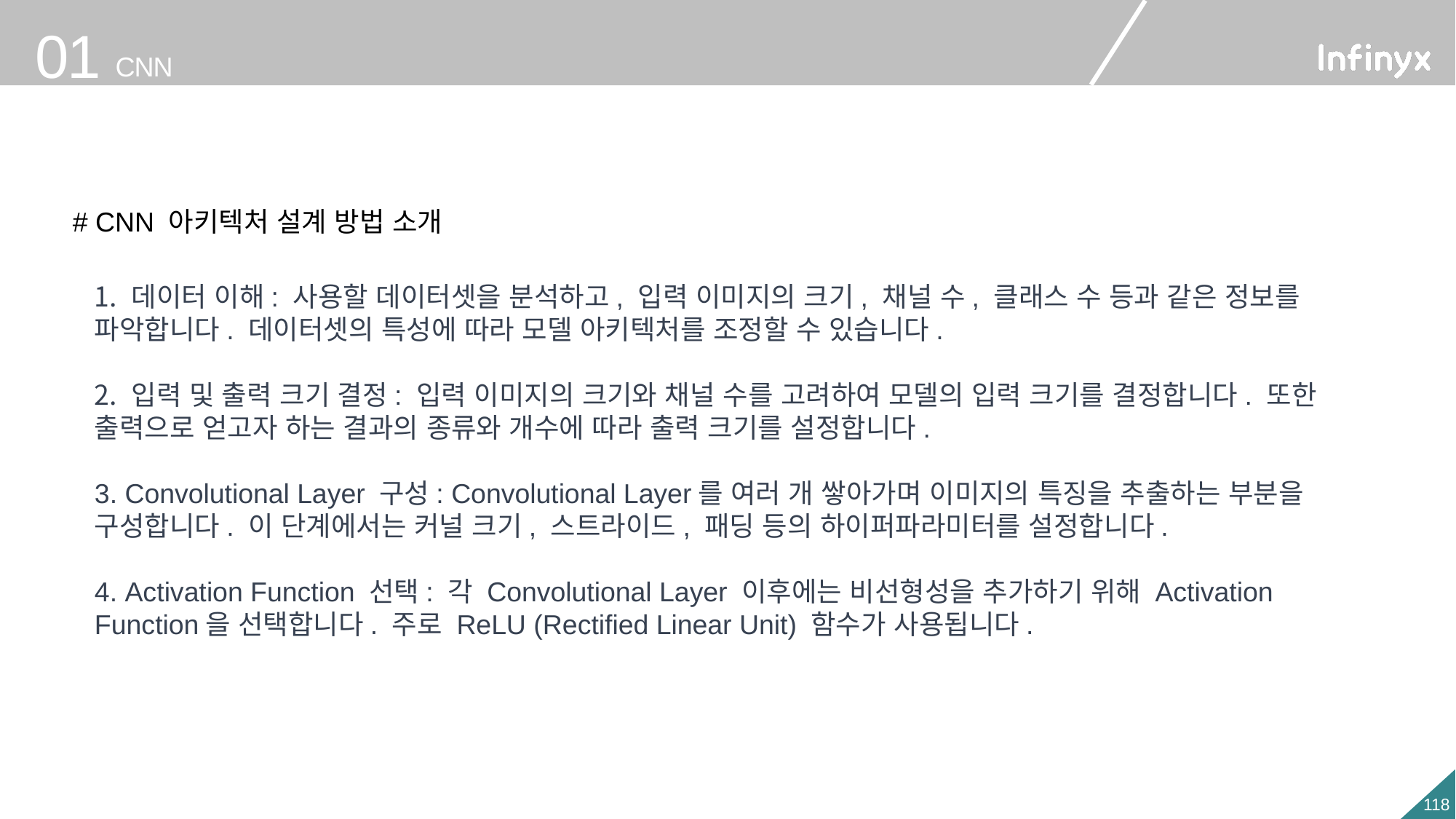

# CNN 아키텍처 설계 방법 소개
 데이터 이해: 사용할 데이터셋을 분석하고, 입력 이미지의 크기, 채널 수, 클래스 수 등과 같은 정보를 파악합니다. 데이터셋의 특성에 따라 모델 아키텍처를 조정할 수 있습니다.

 입력 및 출력 크기 결정: 입력 이미지의 크기와 채널 수를 고려하여 모델의 입력 크기를 결정합니다. 또한 출력으로 얻고자 하는 결과의 종류와 개수에 따라 출력 크기를 설정합니다.

 Convolutional Layer 구성: Convolutional Layer를 여러 개 쌓아가며 이미지의 특징을 추출하는 부분을 구성합니다. 이 단계에서는 커널 크기, 스트라이드, 패딩 등의 하이퍼파라미터를 설정합니다.

 Activation Function 선택: 각 Convolutional Layer 이후에는 비선형성을 추가하기 위해 Activation Function을 선택합니다. 주로 ReLU (Rectified Linear Unit) 함수가 사용됩니다.